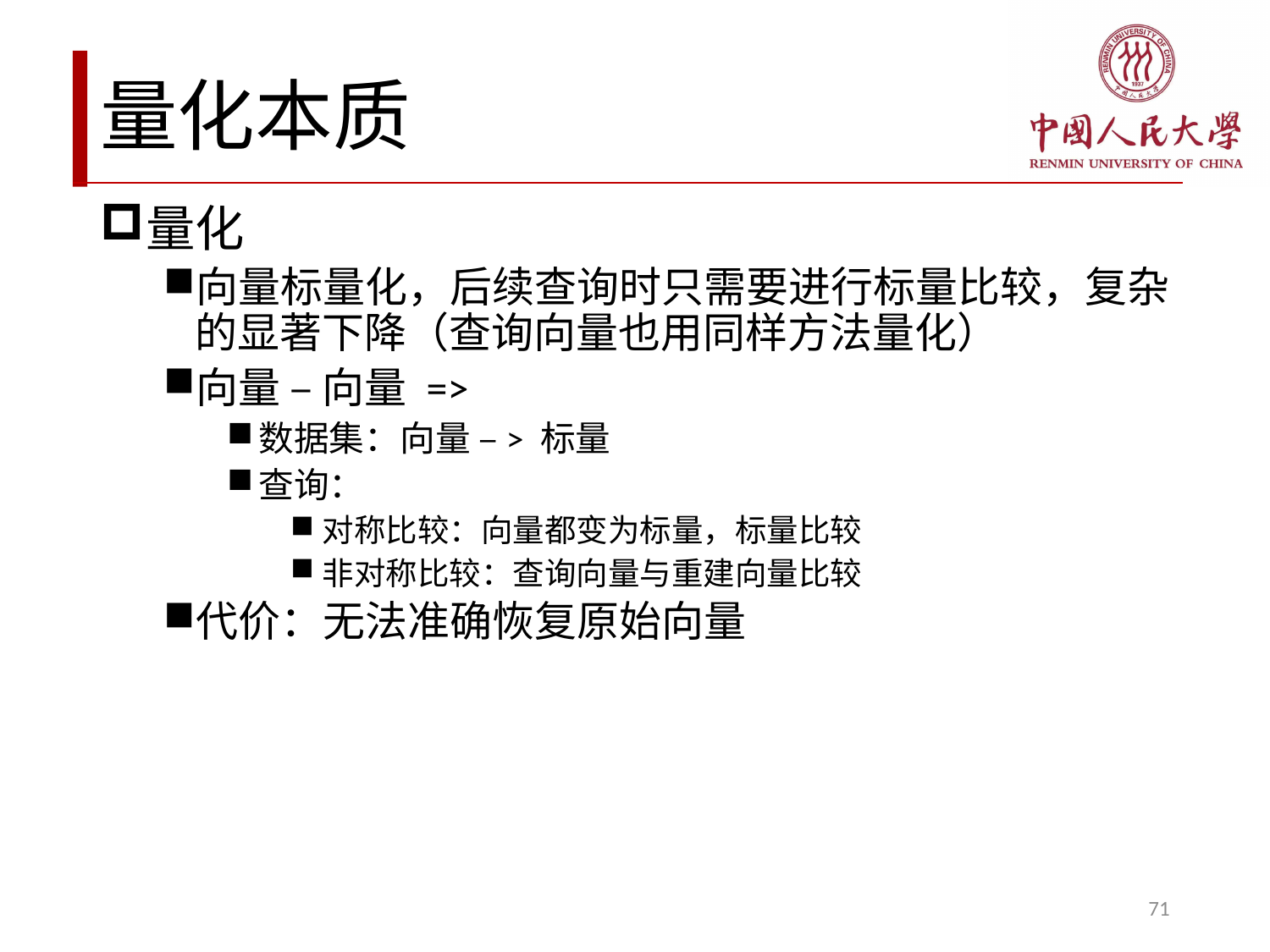

# 量化本质
量化
向量标量化，后续查询时只需要进行标量比较，复杂的显著下降（查询向量也用同样方法量化）
向量 – 向量 =>
数据集：向量 –> 标量
查询：
对称比较：向量都变为标量，标量比较
非对称比较：查询向量与重建向量比较
代价：无法准确恢复原始向量

71